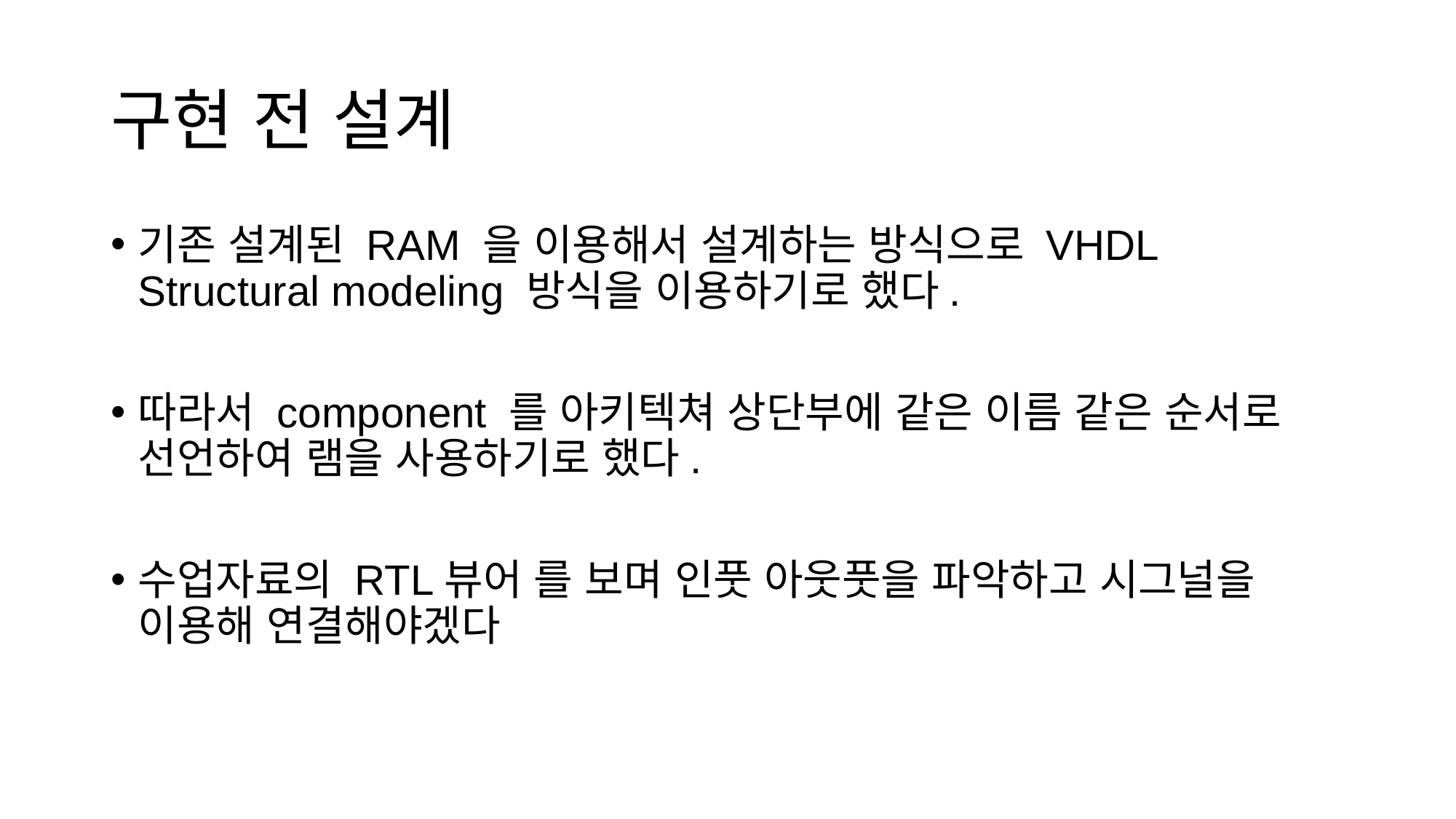

# 구현 전 설계
기존 설계된 RAM 을 이용해서 설계하는 방식으로 VHDL Structural modeling 방식을 이용하기로 했다.

따라서 component 를 아키텍쳐 상단부에 같은 이름 같은 순서로 선언하여 램을 사용하기로 했다.

수업자료의 RTL뷰어 를 보며 인풋 아웃풋을 파악하고 시그널을 이용해 연결해야겠다